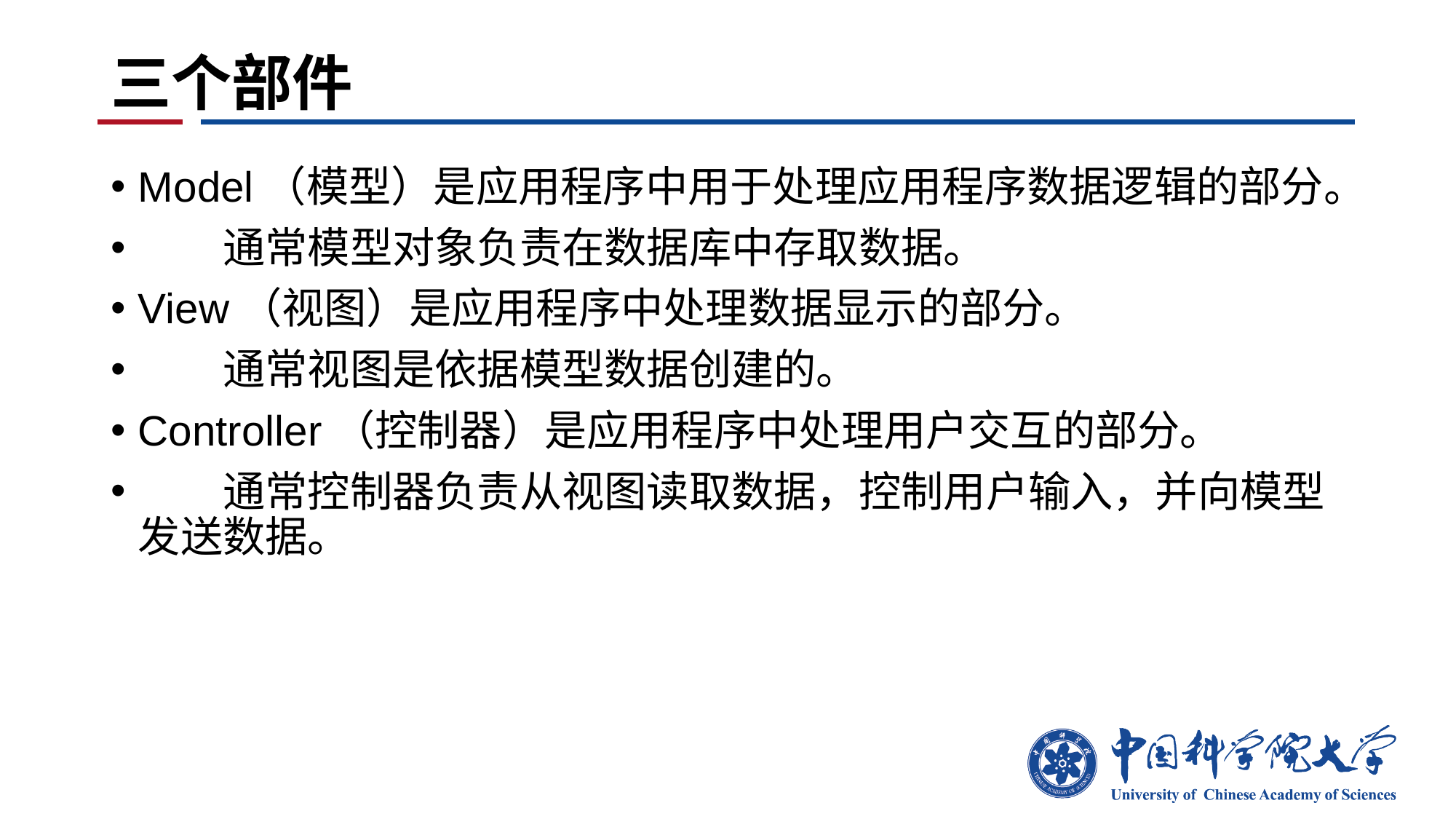

# 三个部件
Model（模型）是应用程序中用于处理应用程序数据逻辑的部分。
　　通常模型对象负责在数据库中存取数据。
View（视图）是应用程序中处理数据显示的部分。
　　通常视图是依据模型数据创建的。
Controller（控制器）是应用程序中处理用户交互的部分。
　　通常控制器负责从视图读取数据，控制用户输入，并向模型发送数据。